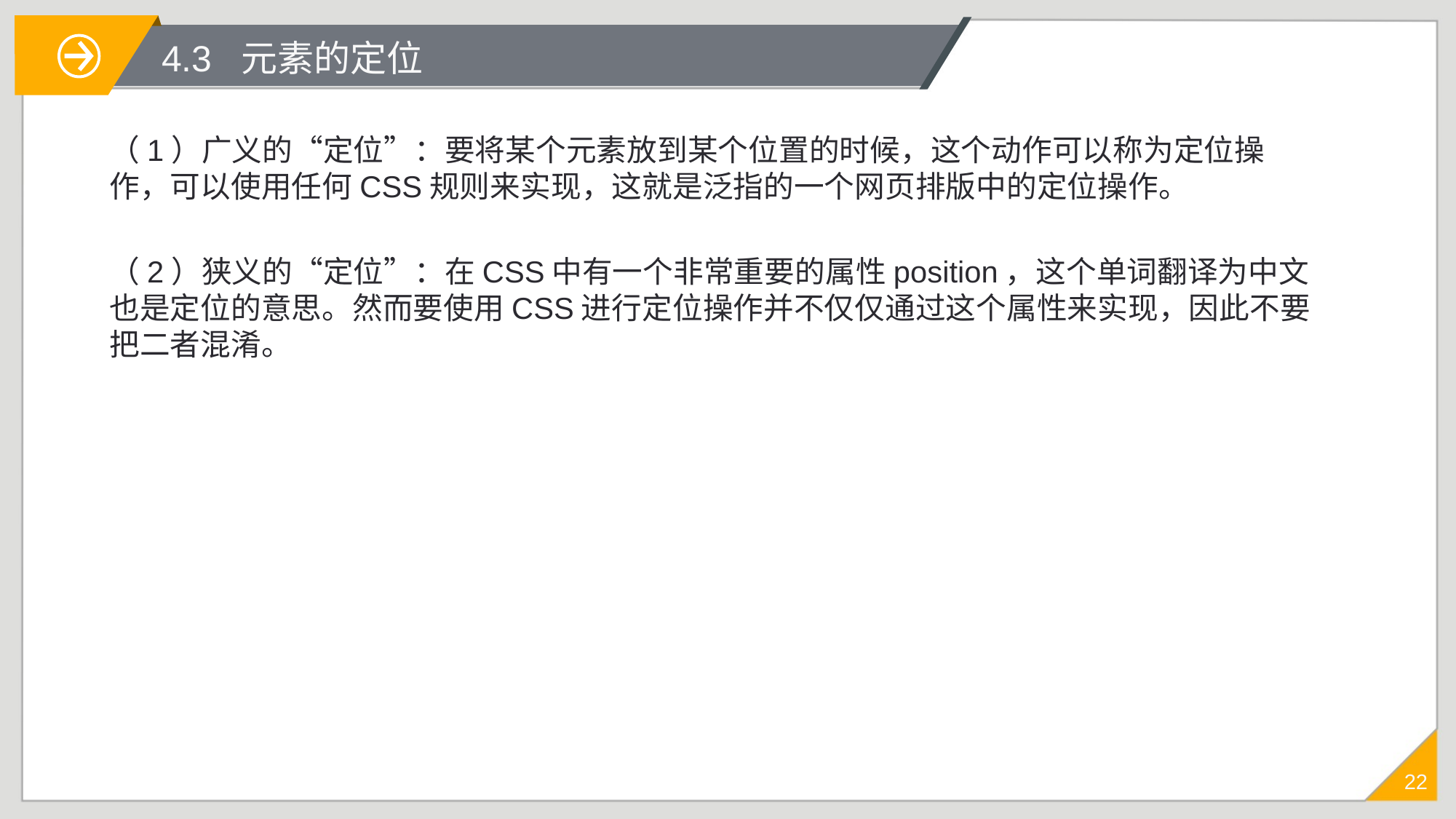

# 4.3  元素的定位
（1）广义的“定位”：要将某个元素放到某个位置的时候，这个动作可以称为定位操作，可以使用任何CSS规则来实现，这就是泛指的一个网页排版中的定位操作。

（2）狭义的“定位”：在CSS中有一个非常重要的属性position，这个单词翻译为中文也是定位的意思。然而要使用CSS进行定位操作并不仅仅通过这个属性来实现，因此不要把二者混淆。